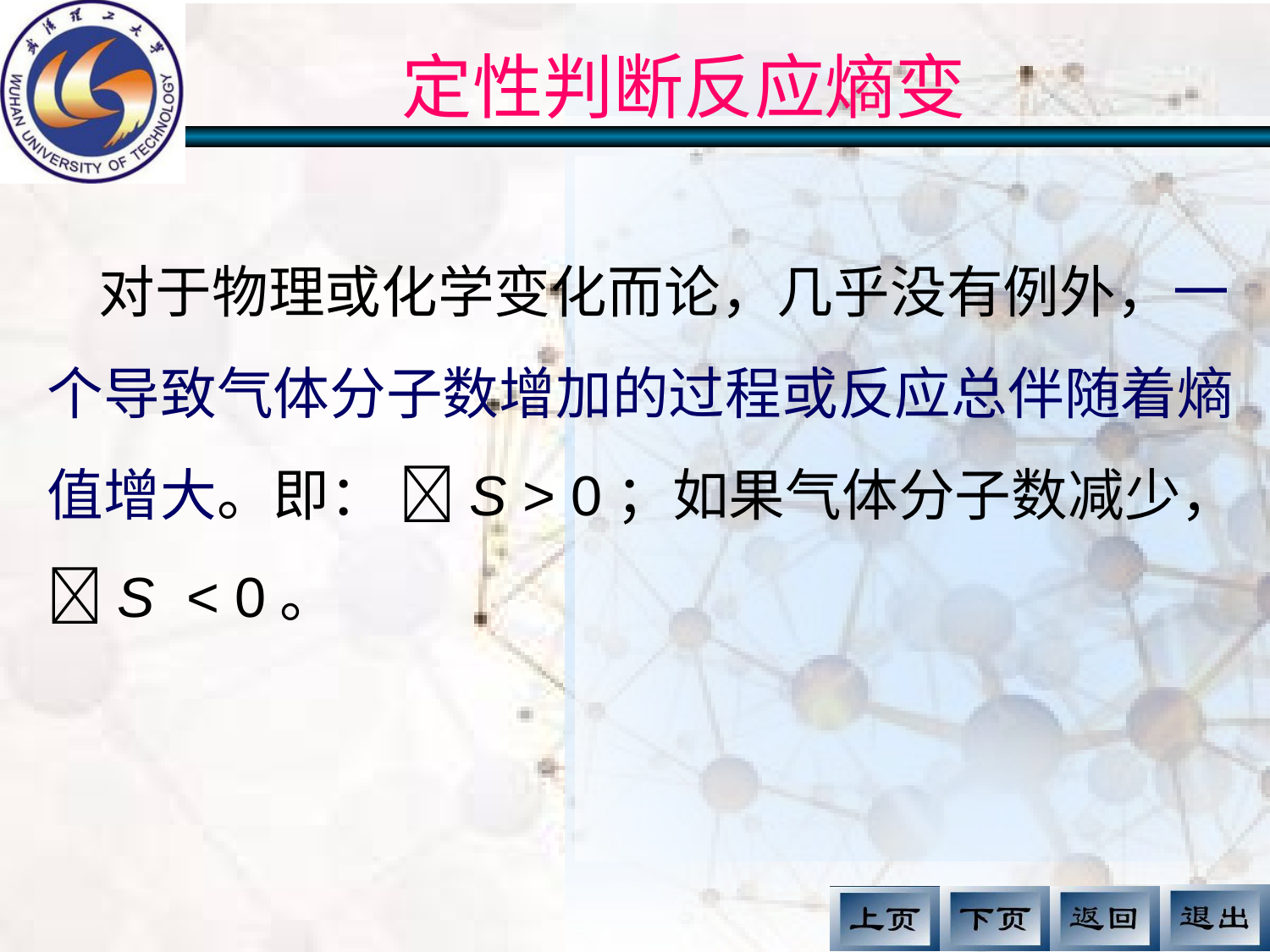

定性判断反应熵变
   对于物理或化学变化而论，几乎没有例外，一个导致气体分子数增加的过程或反应总伴随着熵值增大。即： ΔS > 0；如果气体分子数减少，ΔS  < 0。